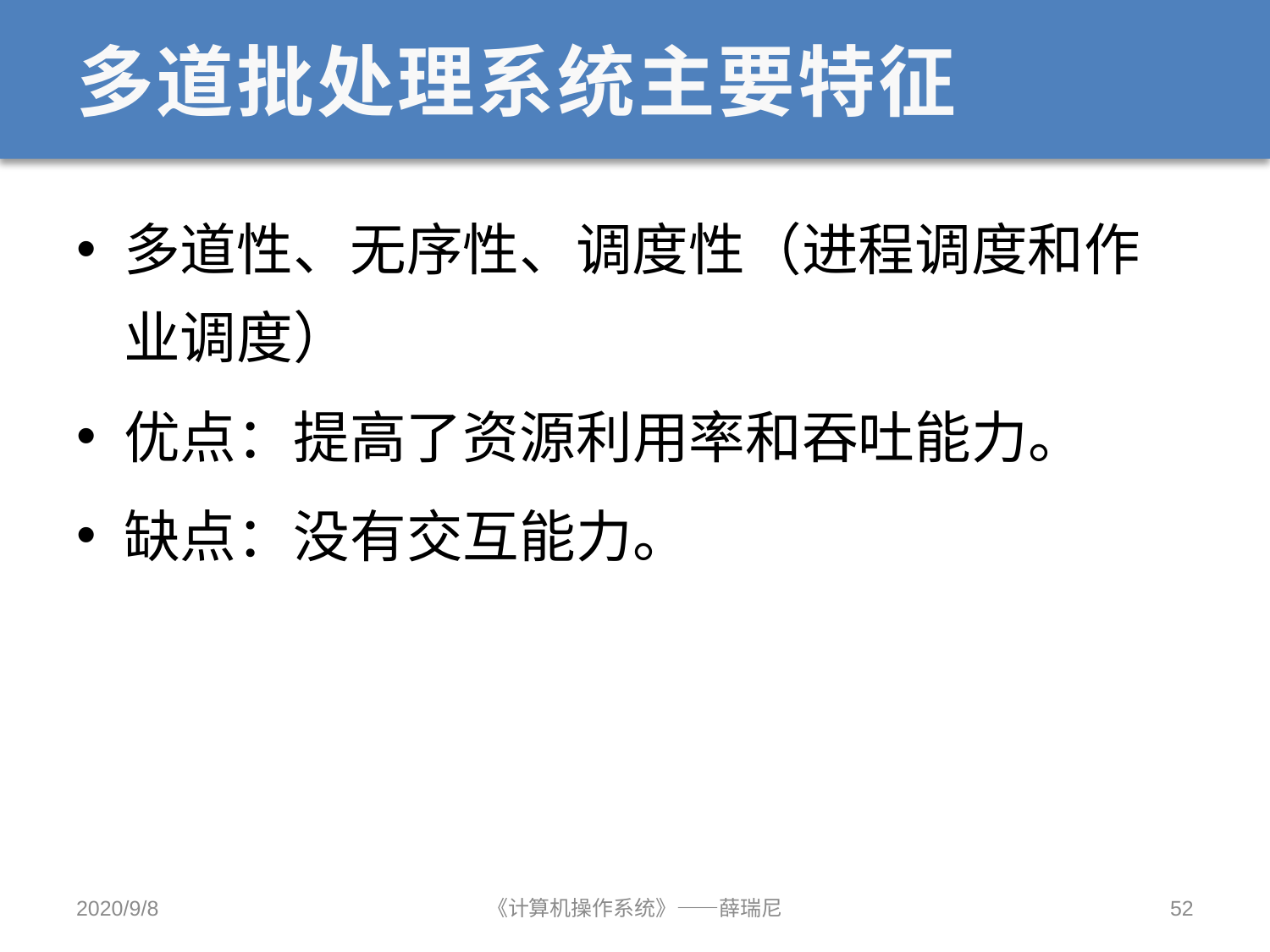

# 多道批处理系统主要特征
多道性、无序性、调度性（进程调度和作业调度）
优点：提高了资源利用率和吞吐能力。
缺点：没有交互能力。
2020/9/8
《计算机操作系统》——薛瑞尼
52